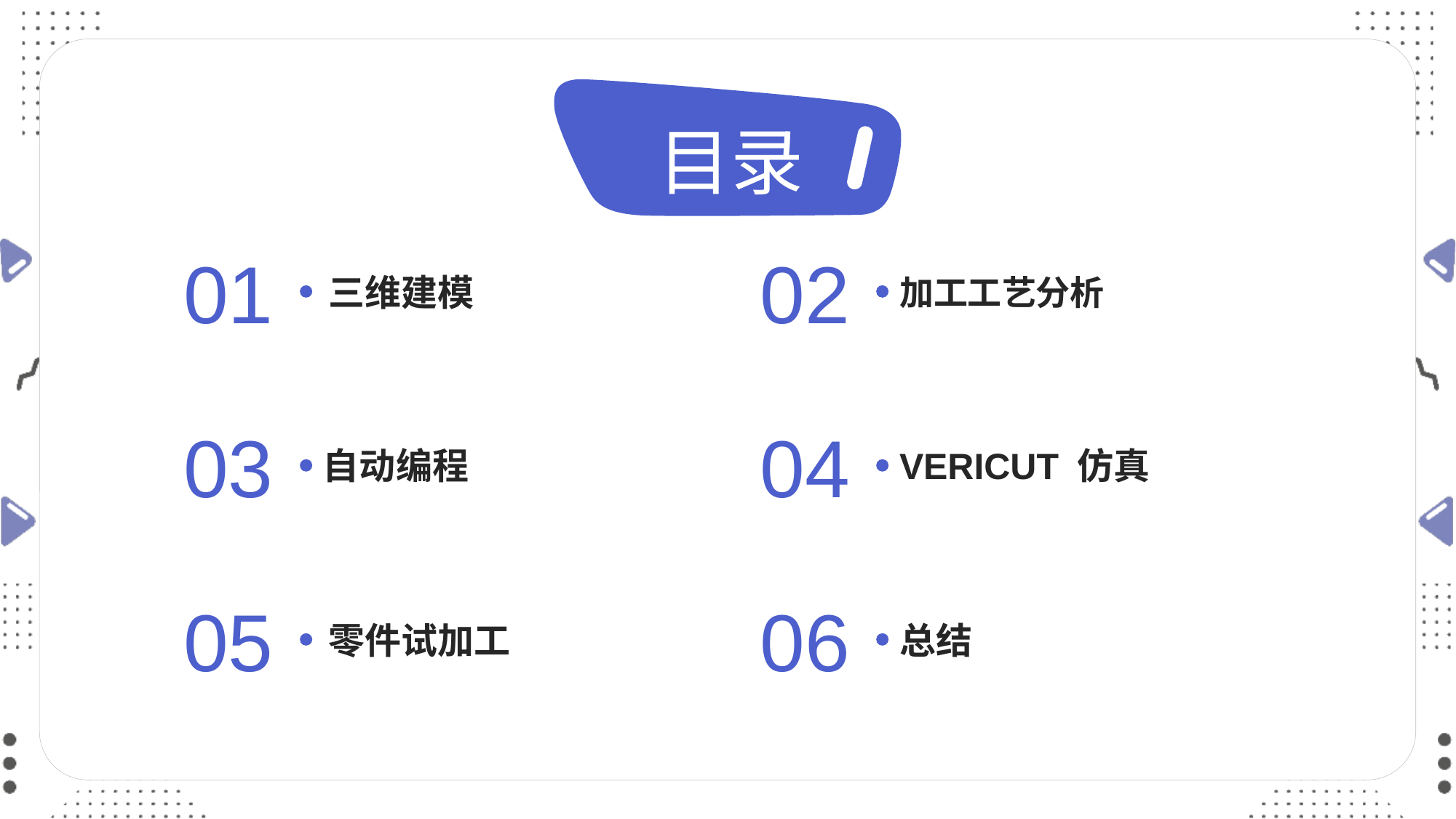

目录

01
02
三维建模
加工工艺分析

03
04
自动编程
VERICUT 仿真

05
06
零件试加工
总结